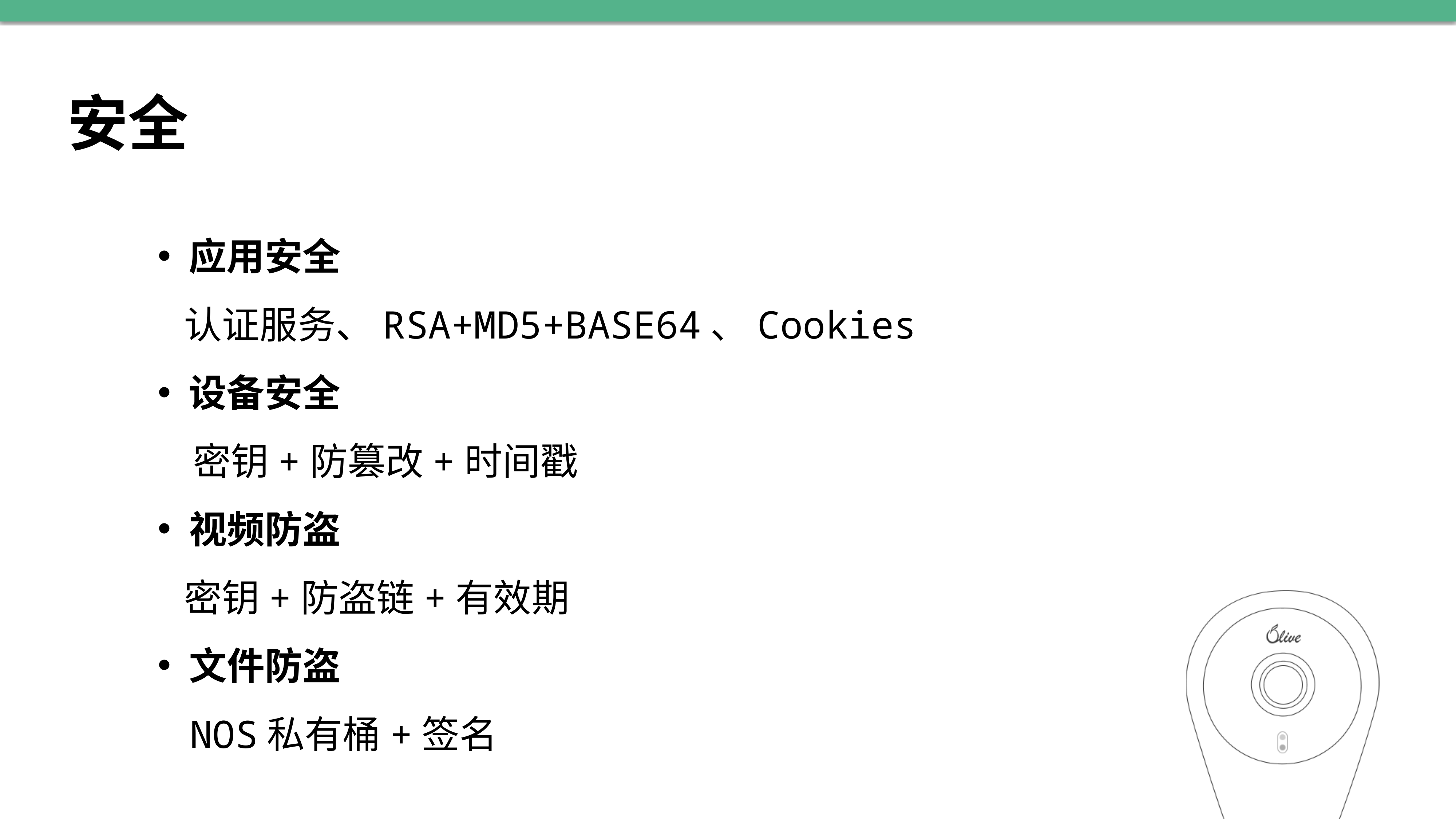

安全
 应用安全
  认证服务、RSA+MD5+BASE64、Cookies
 设备安全
   密钥+防篡改+时间戳
 视频防盗
  密钥+防盗链+有效期
 文件防盗
   NOS私有桶+签名